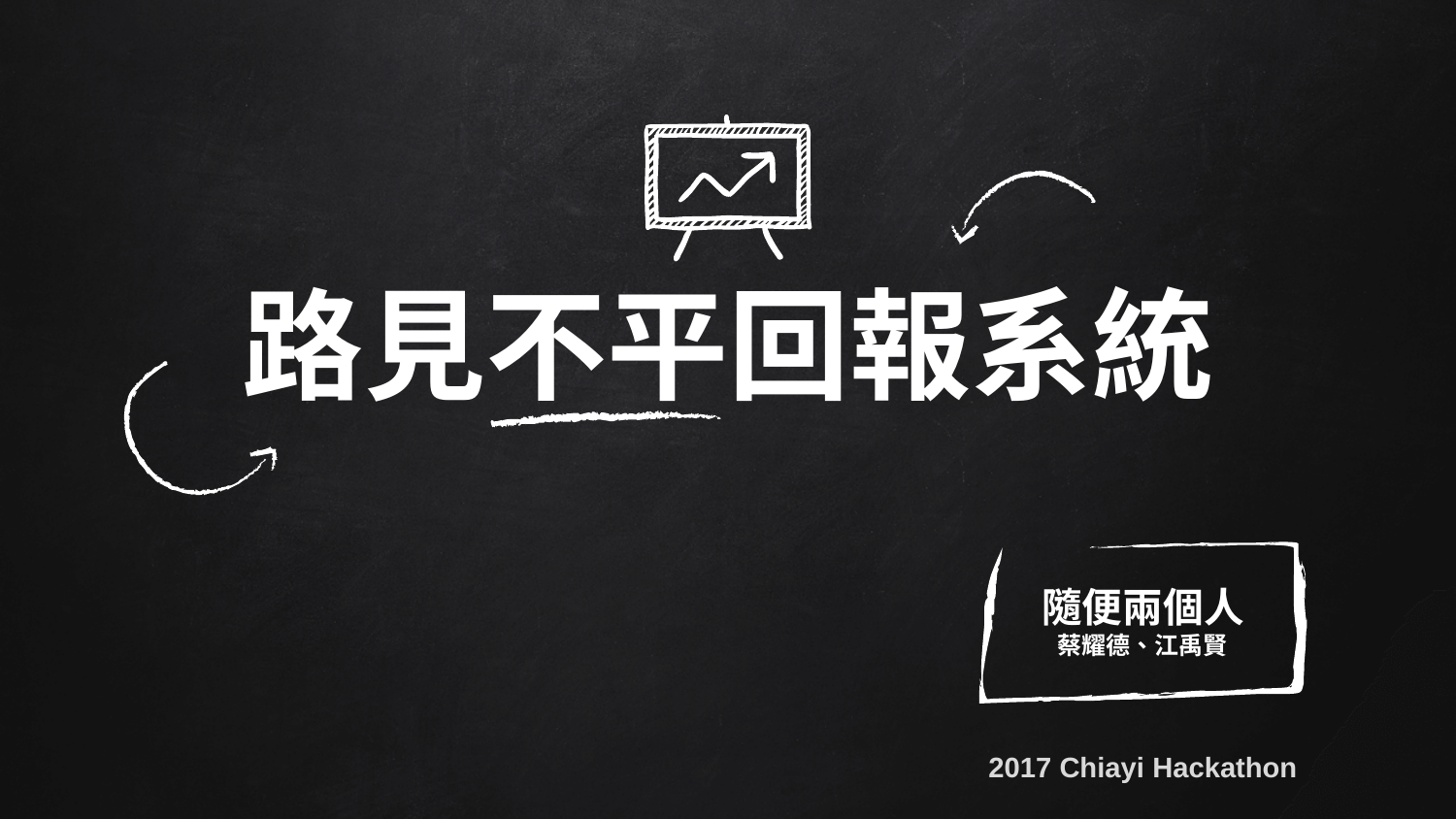

# 路見不平回報系統

隨便兩個人
蔡耀德、江禹賢

2017 Chiayi Hackathon